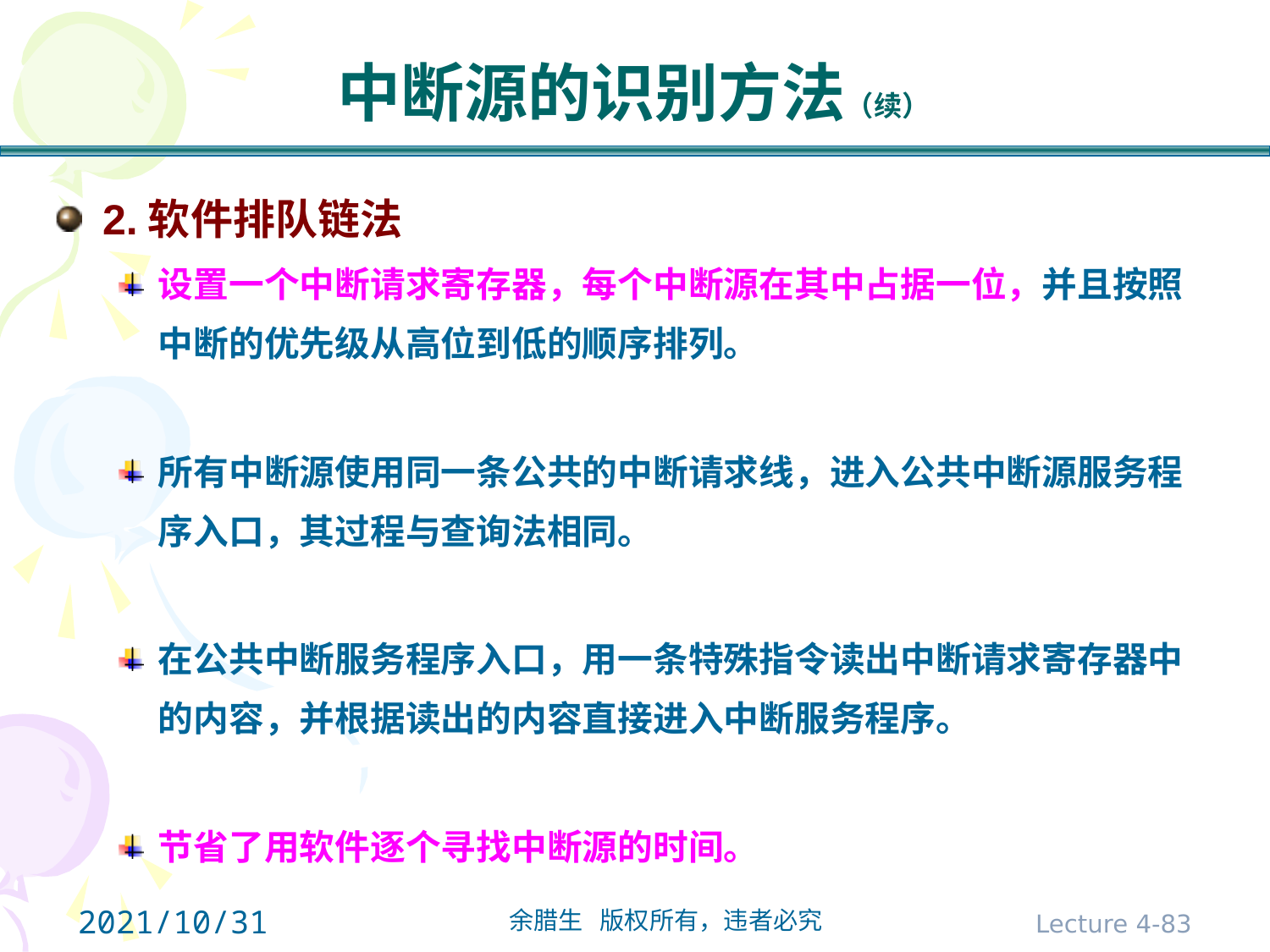

# 中断源的识别方法（续）
2.软件排队链法
设置一个中断请求寄存器，每个中断源在其中占据一位，并且按照中断的优先级从高位到低的顺序排列。

所有中断源使用同一条公共的中断请求线，进入公共中断源服务程序入口，其过程与查询法相同。

在公共中断服务程序入口，用一条特殊指令读出中断请求寄存器中的内容，并根据读出的内容直接进入中断服务程序。

节省了用软件逐个寻找中断源的时间。
2021/10/31
Lecture 4-83